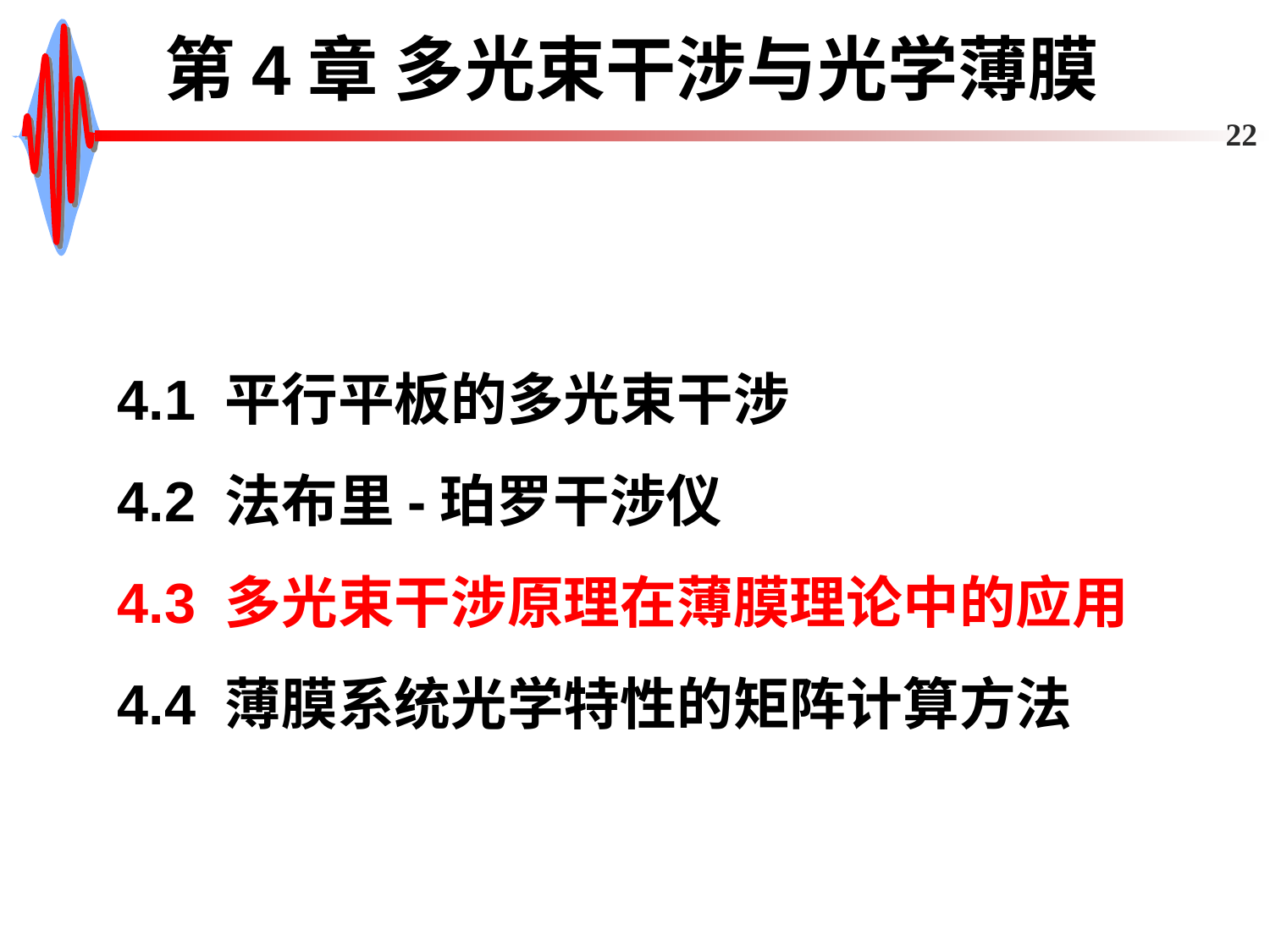

# 第4章 多光束干涉与光学薄膜
22
4.1 平行平板的多光束干涉
4.2 法布里-珀罗干涉仪
4.3 多光束干涉原理在薄膜理论中的应用
4.4 薄膜系统光学特性的矩阵计算方法